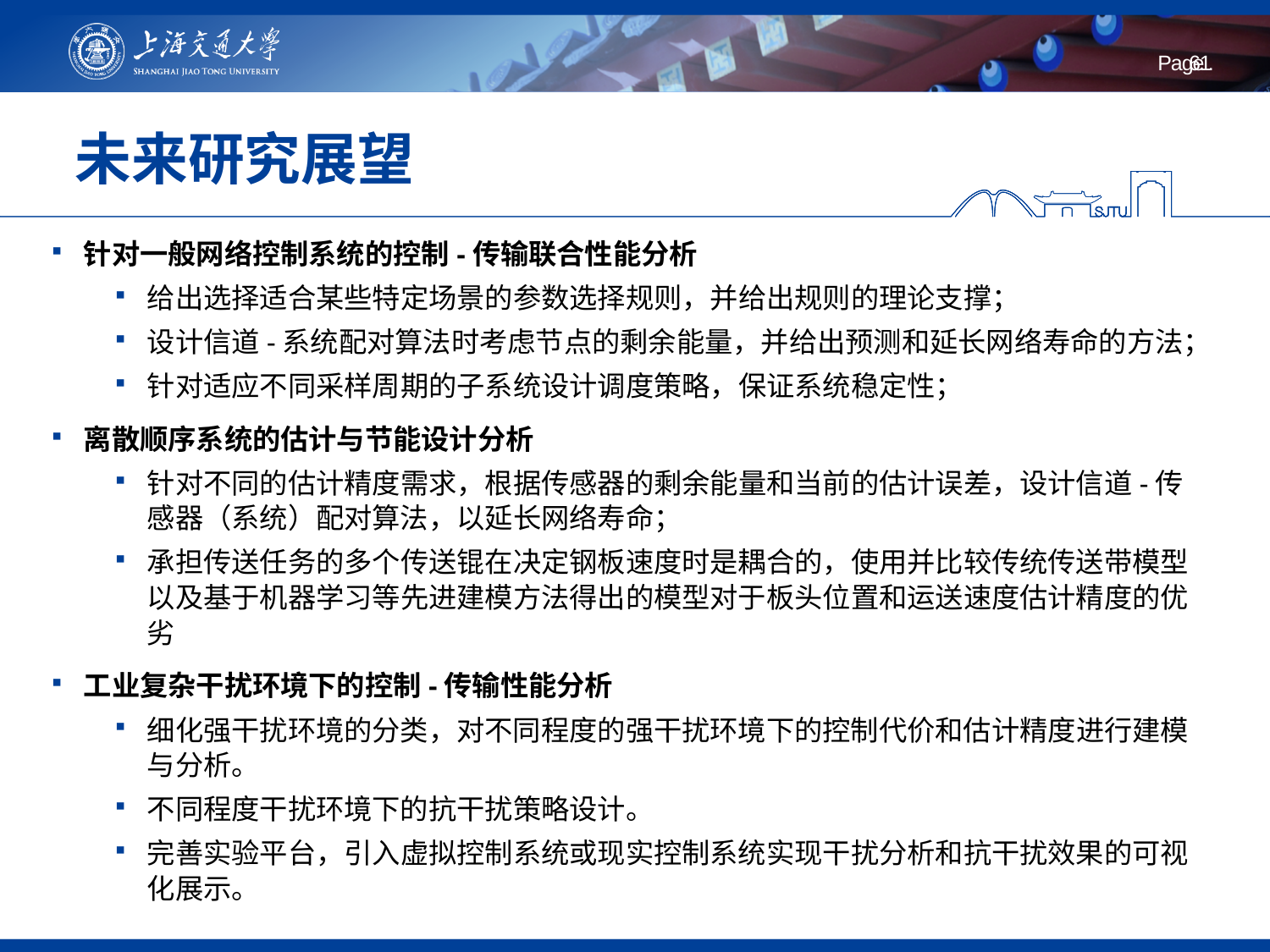

# 未来研究展望
针对一般网络控制系统的控制-传输联合性能分析
给出选择适合某些特定场景的参数选择规则，并给出规则的理论支撑；
设计信道-系统配对算法时考虑节点的剩余能量，并给出预测和延长网络寿命的方法；
针对适应不同采样周期的子系统设计调度策略，保证系统稳定性；
离散顺序系统的估计与节能设计分析
针对不同的估计精度需求，根据传感器的剩余能量和当前的估计误差，设计信道-传感器（系统）配对算法，以延长网络寿命；
承担传送任务的多个传送锟在决定钢板速度时是耦合的，使用并比较传统传送带模型以及基于机器学习等先进建模方法得出的模型对于板头位置和运送速度估计精度的优劣
工业复杂干扰环境下的控制-传输性能分析
细化强干扰环境的分类，对不同程度的强干扰环境下的控制代价和估计精度进行建模与分析。
不同程度干扰环境下的抗干扰策略设计。
完善实验平台，引入虚拟控制系统或现实控制系统实现干扰分析和抗干扰效果的可视化展示。